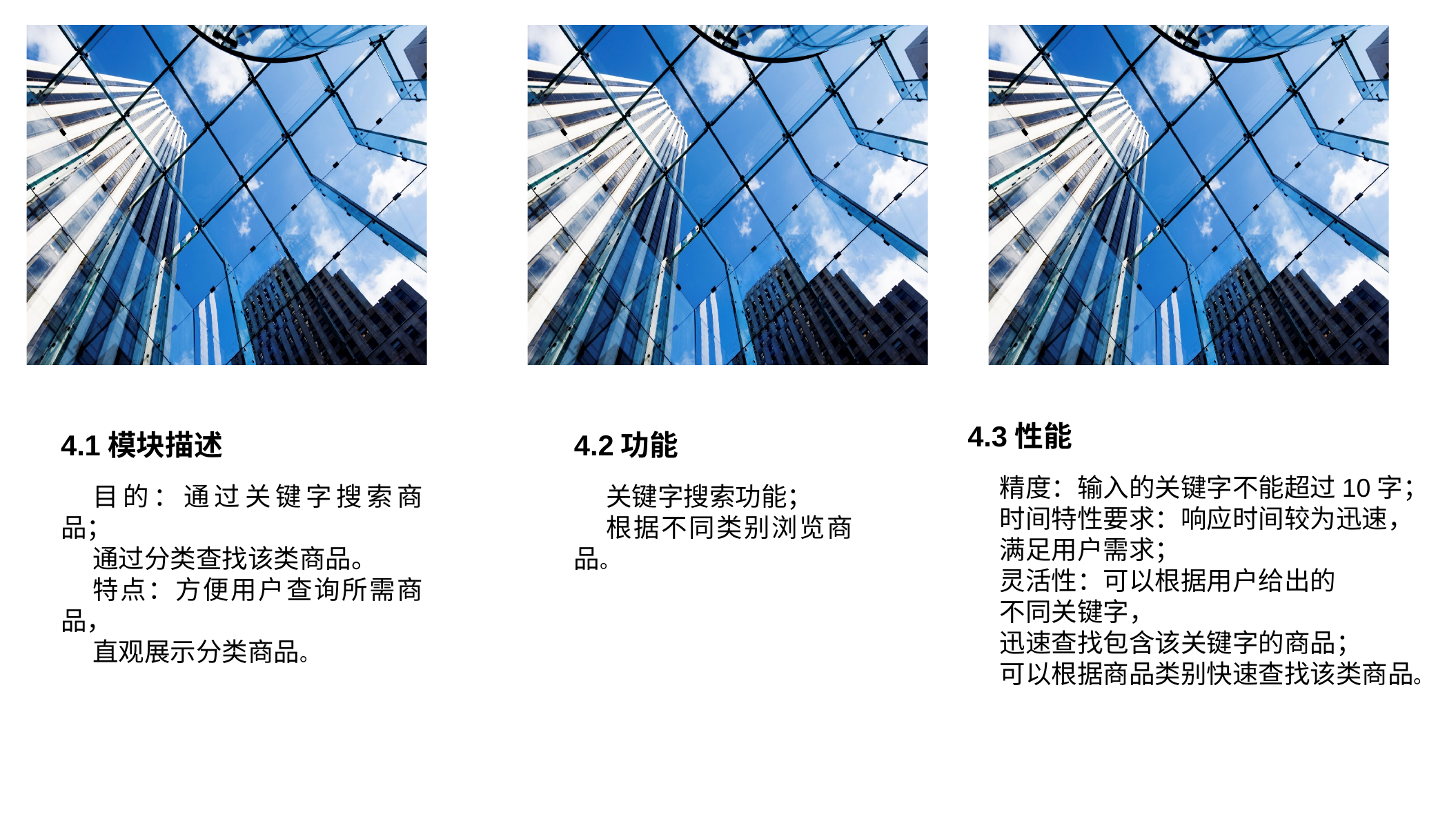

4.3性能
精度：输入的关键字不能超过10字；
时间特性要求：响应时间较为迅速，
满足用户需求；
灵活性：可以根据用户给出的
不同关键字，
迅速查找包含该关键字的商品；
可以根据商品类别快速查找该类商品。
4.1模块描述
目的：通过关键字搜索商品；
通过分类查找该类商品。
特点：方便用户查询所需商品，
直观展示分类商品。
4.2功能
关键字搜索功能；
根据不同类别浏览商品。